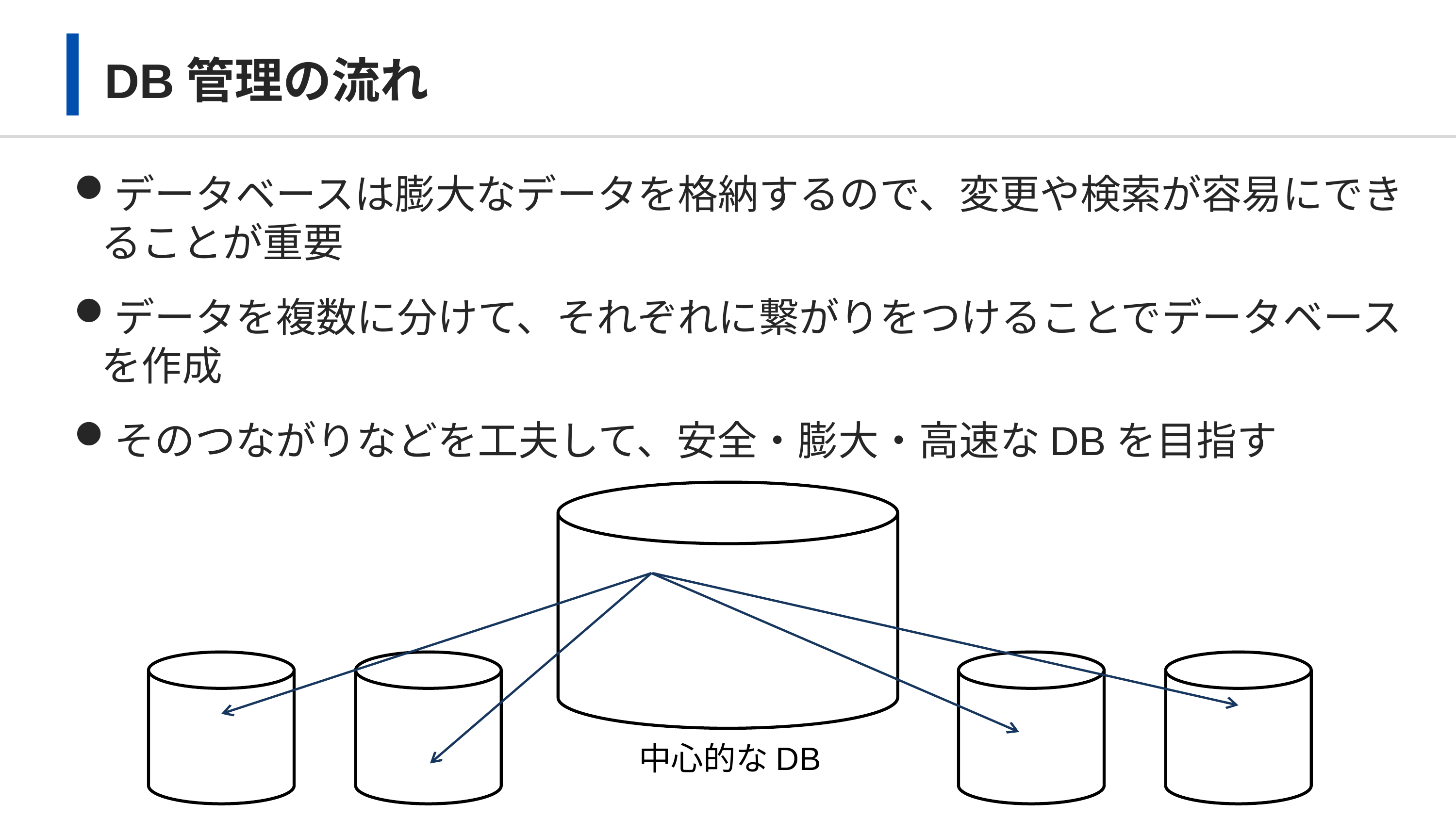

# DB管理の流れ
データベースは膨大なデータを格納するので、変更や検索が容易にできることが重要
データを複数に分けて、それぞれに繋がりをつけることでデータベースを作成
そのつながりなどを工夫して、安全・膨大・高速なDBを目指す

中心的なDB